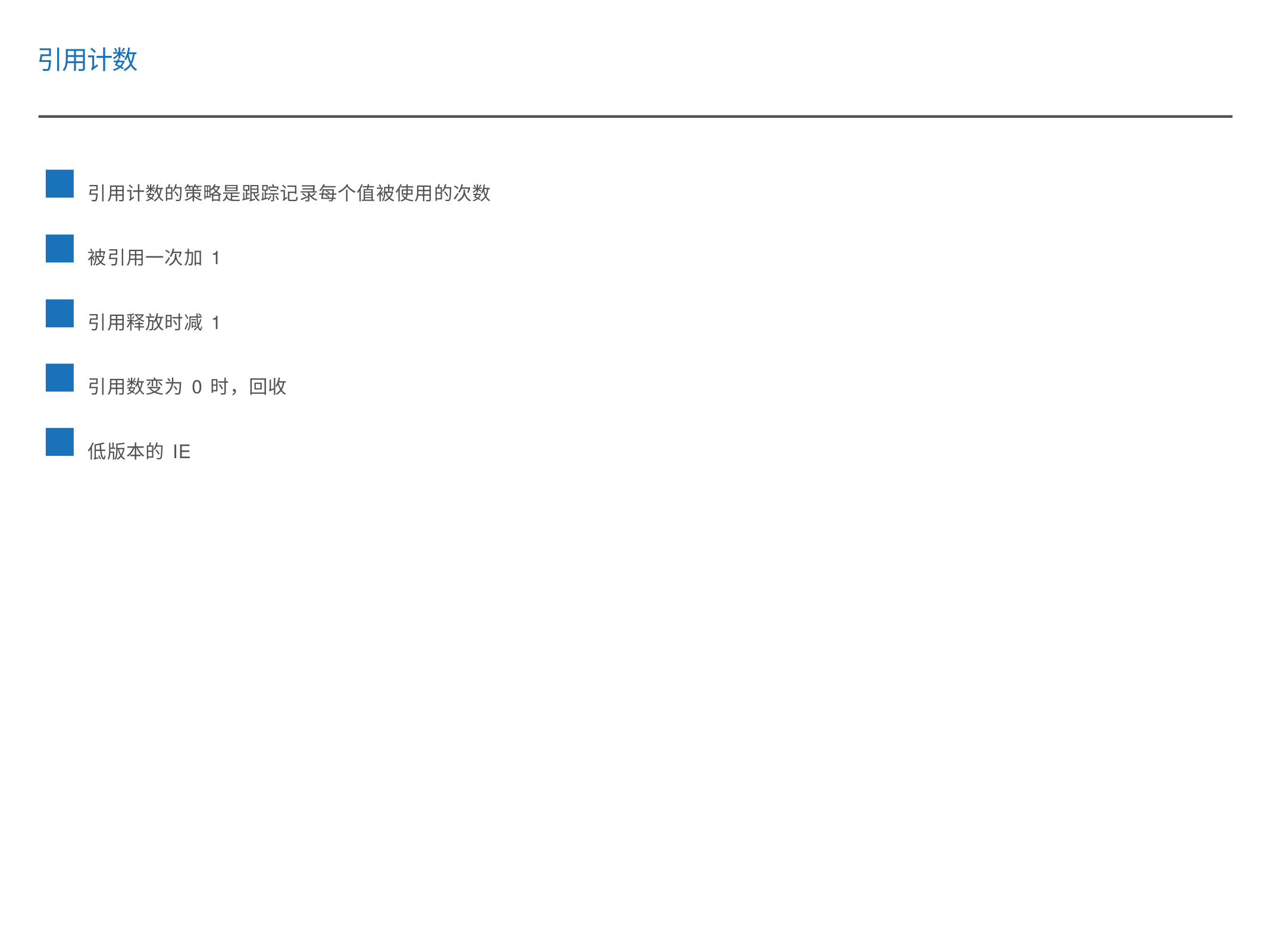

引用计数
引用计数的策略是跟踪记录每个值被使用的次数
被引用一次加1
引用释放时减1
引用数变为0时，回收
低版本的IE